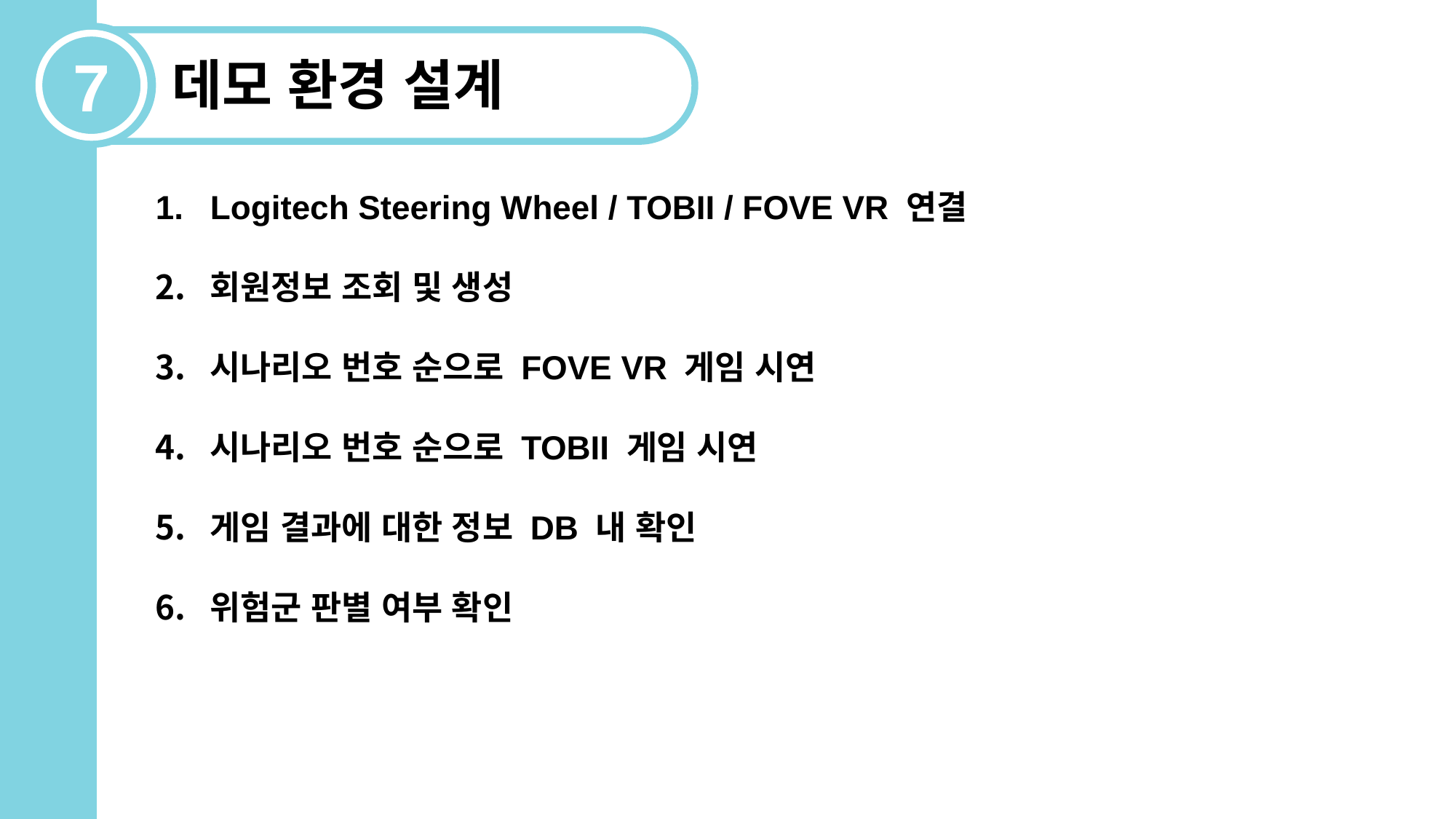

7
데모 환경 설계
Logitech Steering Wheel / TOBII / FOVE VR 연결

회원정보 조회 및 생성

시나리오 번호 순으로 FOVE VR 게임 시연

시나리오 번호 순으로 TOBII 게임 시연

게임 결과에 대한 정보 DB 내 확인

위험군 판별 여부 확인